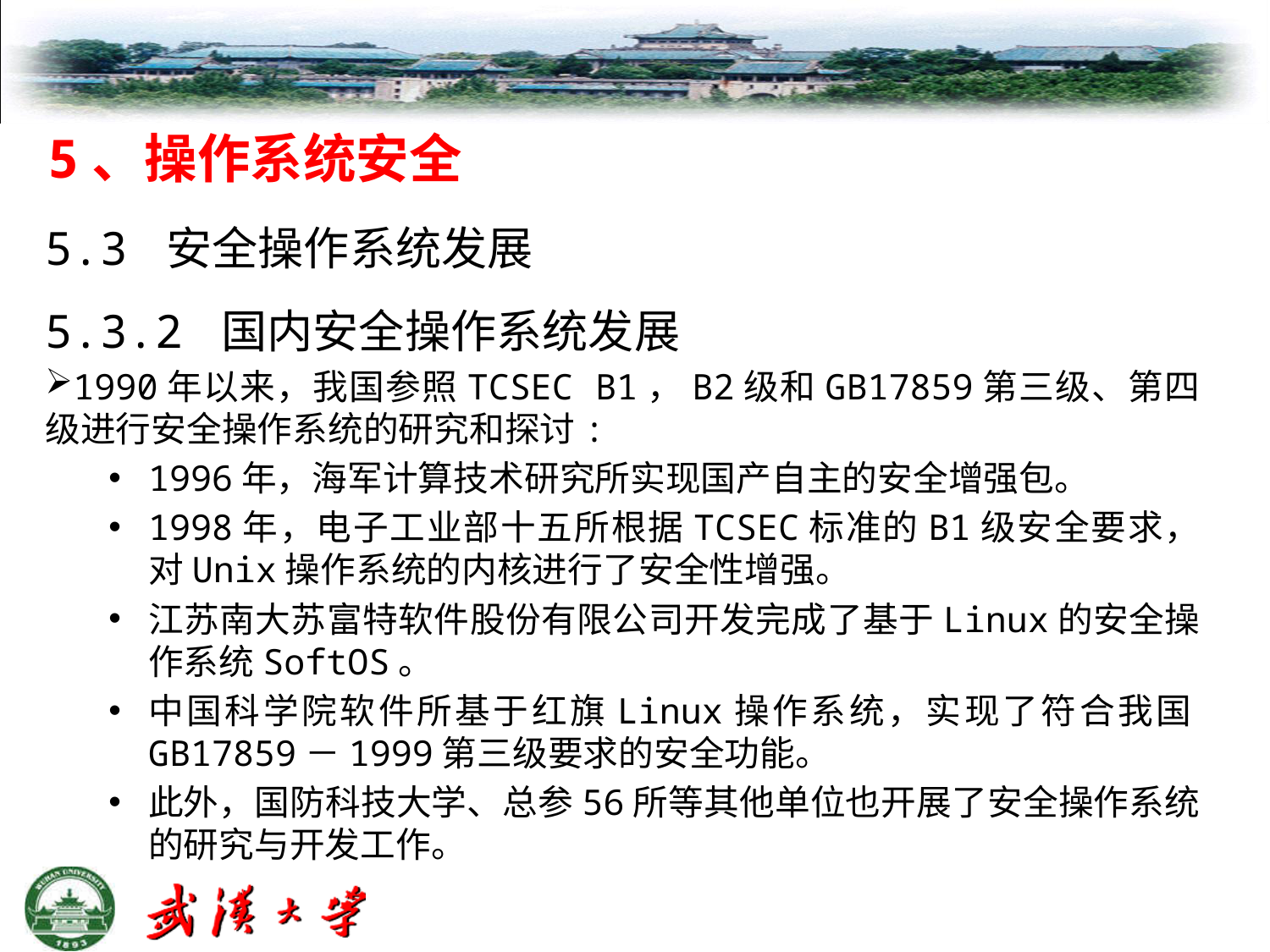

5、操作系统安全
5.3 安全操作系统发展
5.3.2 国内安全操作系统发展
1990年以来，我国参照TCSEC B1，B2级和GB17859第三级、第四级进行安全操作系统的研究和探讨:
1996年，海军计算技术研究所实现国产自主的安全增强包。
1998年，电子工业部十五所根据TCSEC标准的B1级安全要求，对Unix操作系统的内核进行了安全性增强。
江苏南大苏富特软件股份有限公司开发完成了基于Linux的安全操作系统SoftOS。
中国科学院软件所基于红旗Linux操作系统，实现了符合我国GB17859－1999第三级要求的安全功能。
此外，国防科技大学、总参56所等其他单位也开展了安全操作系统的研究与开发工作。